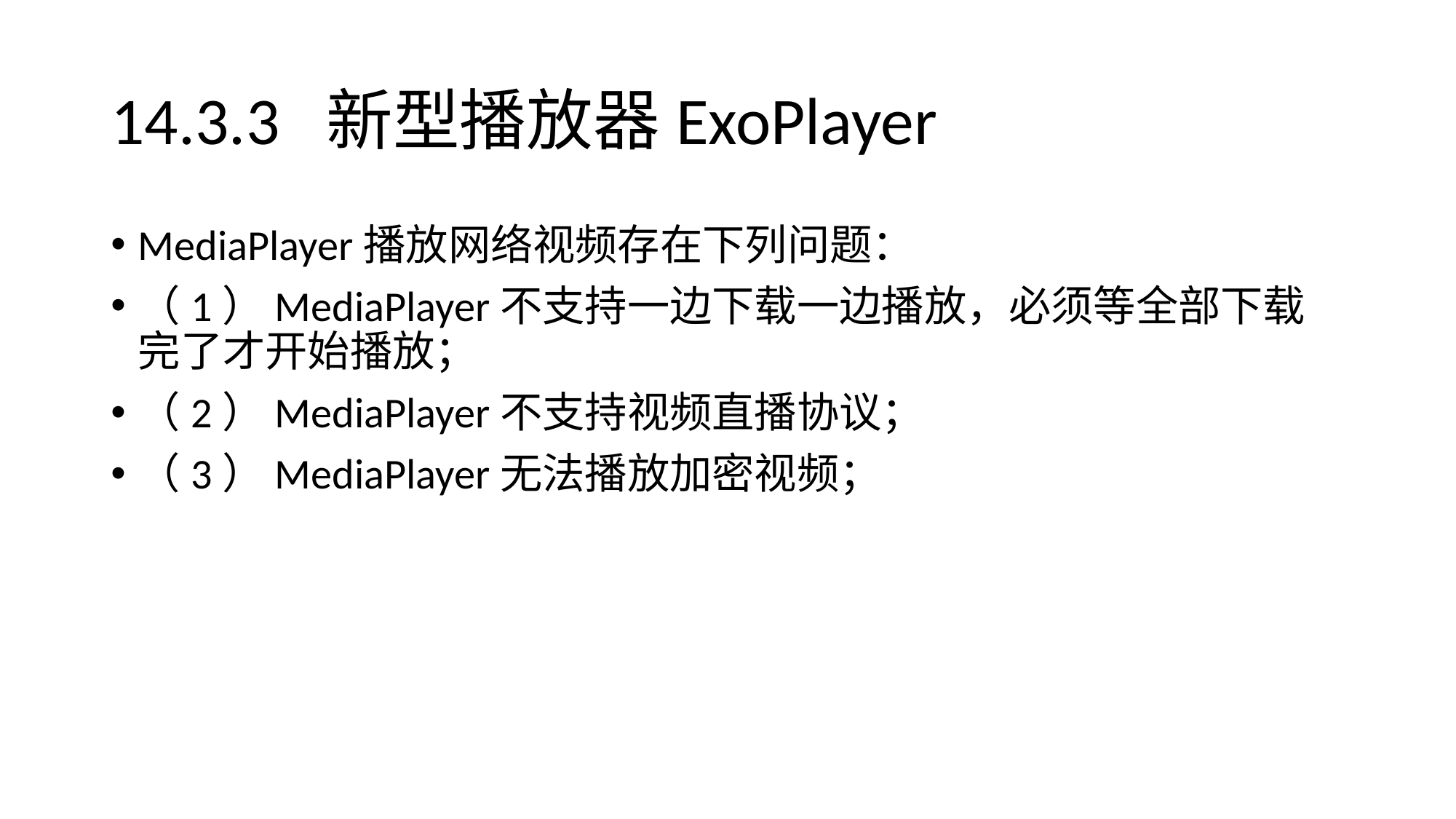

# 14.3.3  新型播放器ExoPlayer
MediaPlayer播放网络视频存在下列问题：
（1）MediaPlayer不支持一边下载一边播放，必须等全部下载完了才开始播放；
（2）MediaPlayer不支持视频直播协议；
（3）MediaPlayer无法播放加密视频；